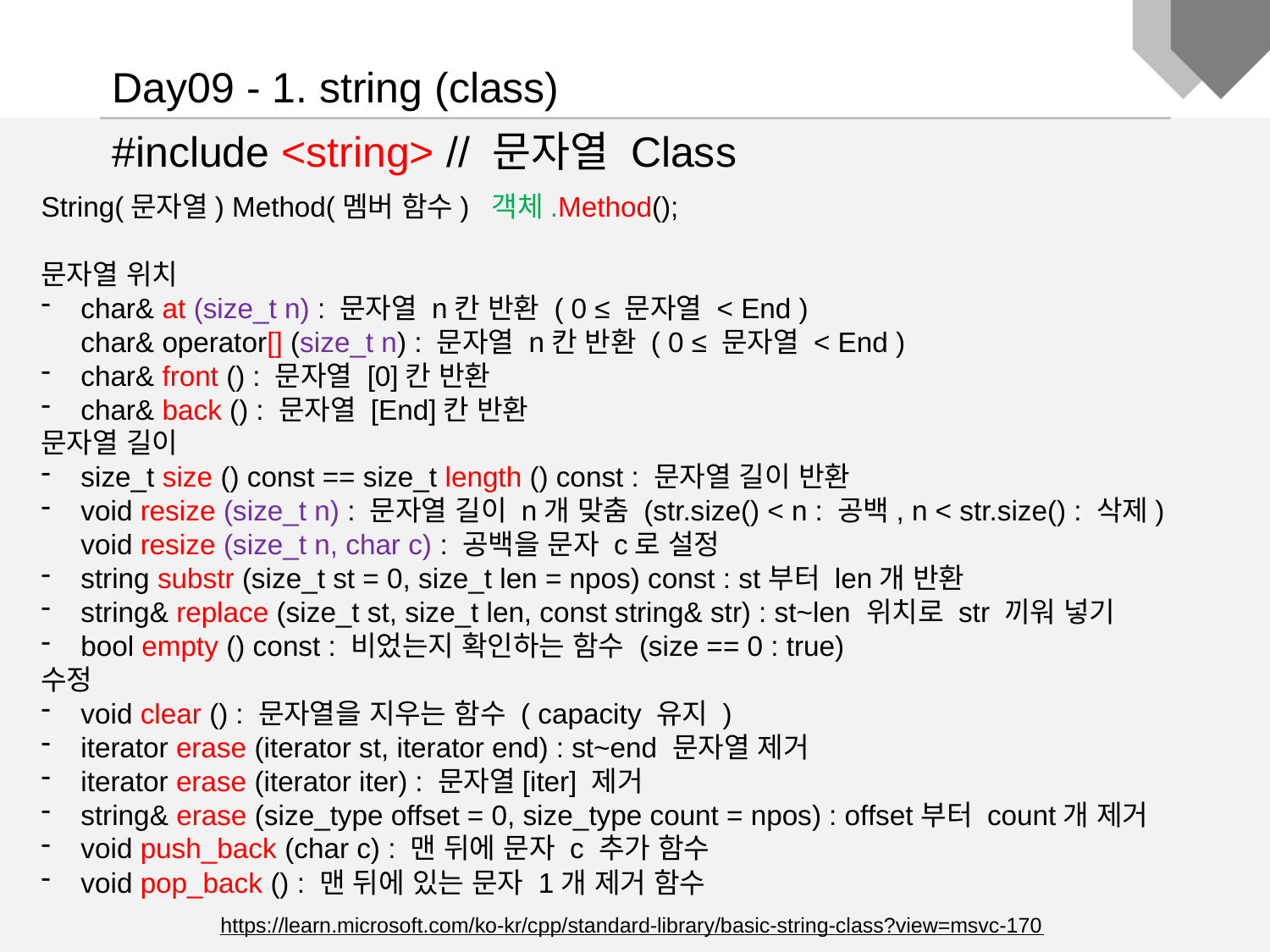

Day09 - 1. string (class)
#include <string> // 문자열 Class
String(문자열) Method(멤버 함수)  객체.Method();

문자열 위치
char& at (size_t n) : 문자열 n칸 반환 ( 0 ≤ 문자열 < End )
char& operator[] (size_t n) : 문자열 n칸 반환 ( 0 ≤ 문자열 < End )
char& front () : 문자열 [0]칸 반환
char& back () : 문자열 [End]칸 반환
문자열 길이
size_t size () const == size_t length () const : 문자열 길이 반환
void resize (size_t n) : 문자열 길이 n개 맞춤 (str.size() < n : 공백, n < str.size() : 삭제)
void resize (size_t n, char c) : 공백을 문자 c로 설정
string substr (size_t st = 0, size_t len = npos) const : st부터 len개 반환
string& replace (size_t st, size_t len, const string& str) : st~len 위치로 str 끼워 넣기
bool empty () const : 비었는지 확인하는 함수 (size == 0 : true)
수정
void clear () : 문자열을 지우는 함수 ( capacity 유지 )
iterator erase (iterator st, iterator end) : st~end 문자열 제거
iterator erase (iterator iter) : 문자열[iter] 제거
string& erase (size_type offset = 0, size_type count = npos) : offset부터 count개 제거
void push_back (char c) : 맨 뒤에 문자 c 추가 함수
void pop_back () : 맨 뒤에 있는 문자 1개 제거 함수
https://learn.microsoft.com/ko-kr/cpp/standard-library/basic-string-class?view=msvc-170